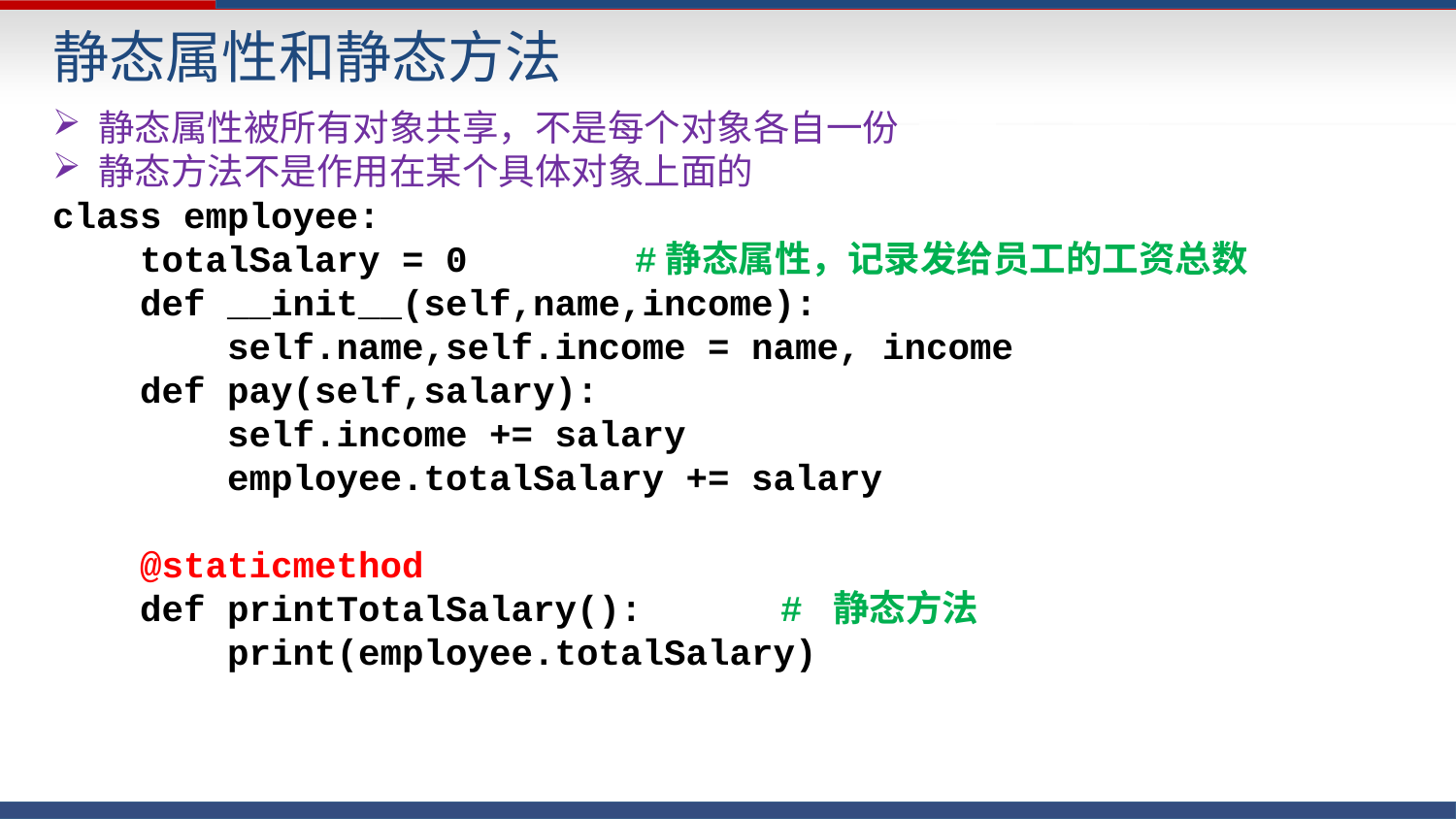

静态属性和静态方法
静态属性被所有对象共享，不是每个对象各自一份
静态方法不是作用在某个具体对象上面的
class employee:
    totalSalary = 0		#静态属性，记录发给员工的工资总数
    def __init__(self,name,income):
        self.name,self.income = name, income
    def pay(self,salary):
        self.income += salary
        employee.totalSalary += salary

    @staticmethod
    def printTotalSalary():	# 静态方法
        print(employee.totalSalary)